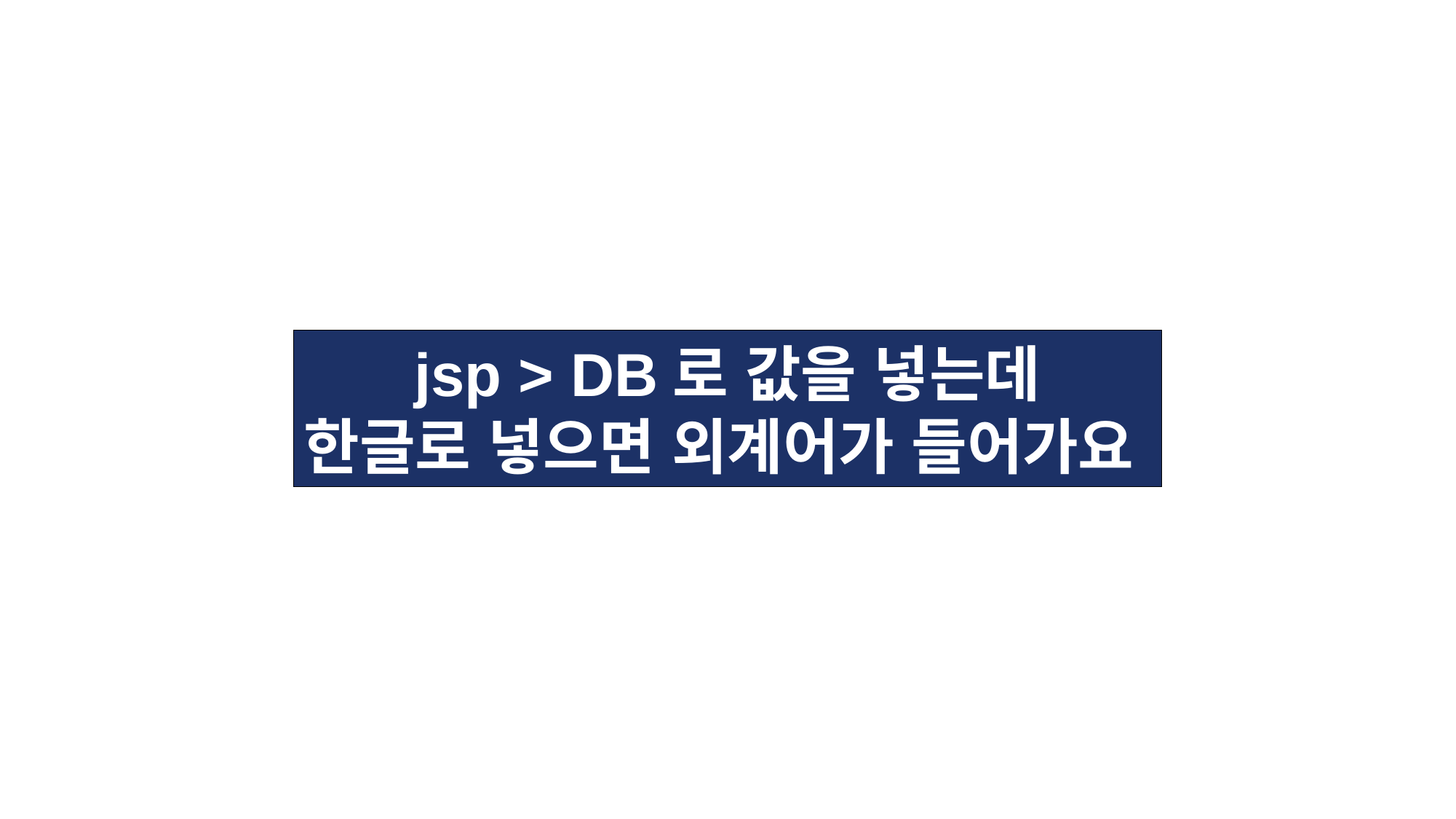

jsp > DB로 값을 넣는데
한글로 넣으면 외계어가 들어가요